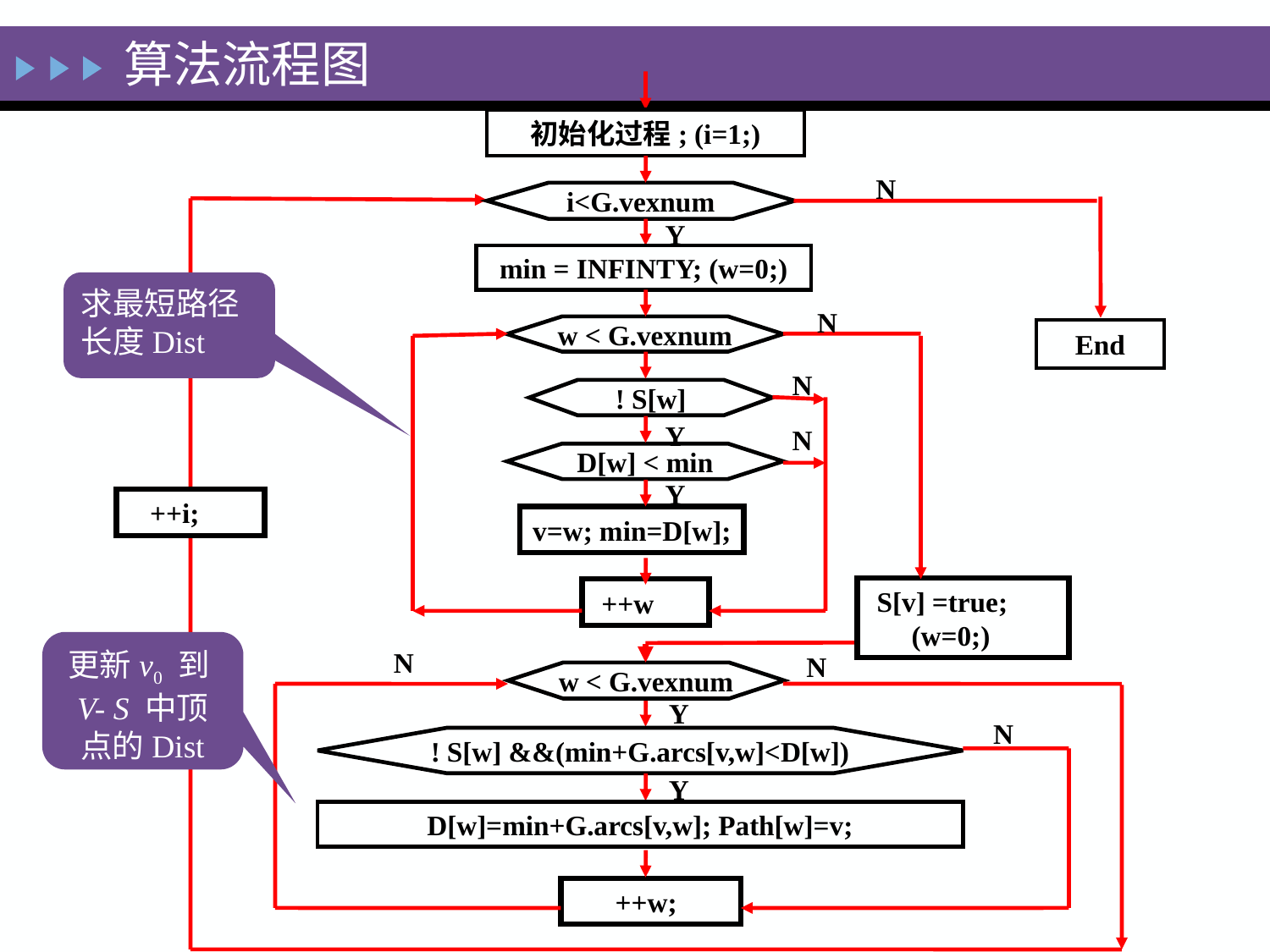

算法流程图

初始化过程; (i=1;)

N
i<G.vexnum

Y

min = INFINTY; (w=0;)

N
w < G.vexnum
End

N
! S[w]

Y

N
D[w] < min

Y

   ++i;
v=w; min=D[w];

 S[v] =true;
      (w=0;)
 ++w

N

N

w < G.vexnum

Y

N
! S[w] &&(min+G.arcs[v,w]<D[w])

Y

D[w]=min+G.arcs[v,w]; Path[w]=v;

      ++w;

求最短路径长度Dist
更新v0 到V- S 中顶点的Dist